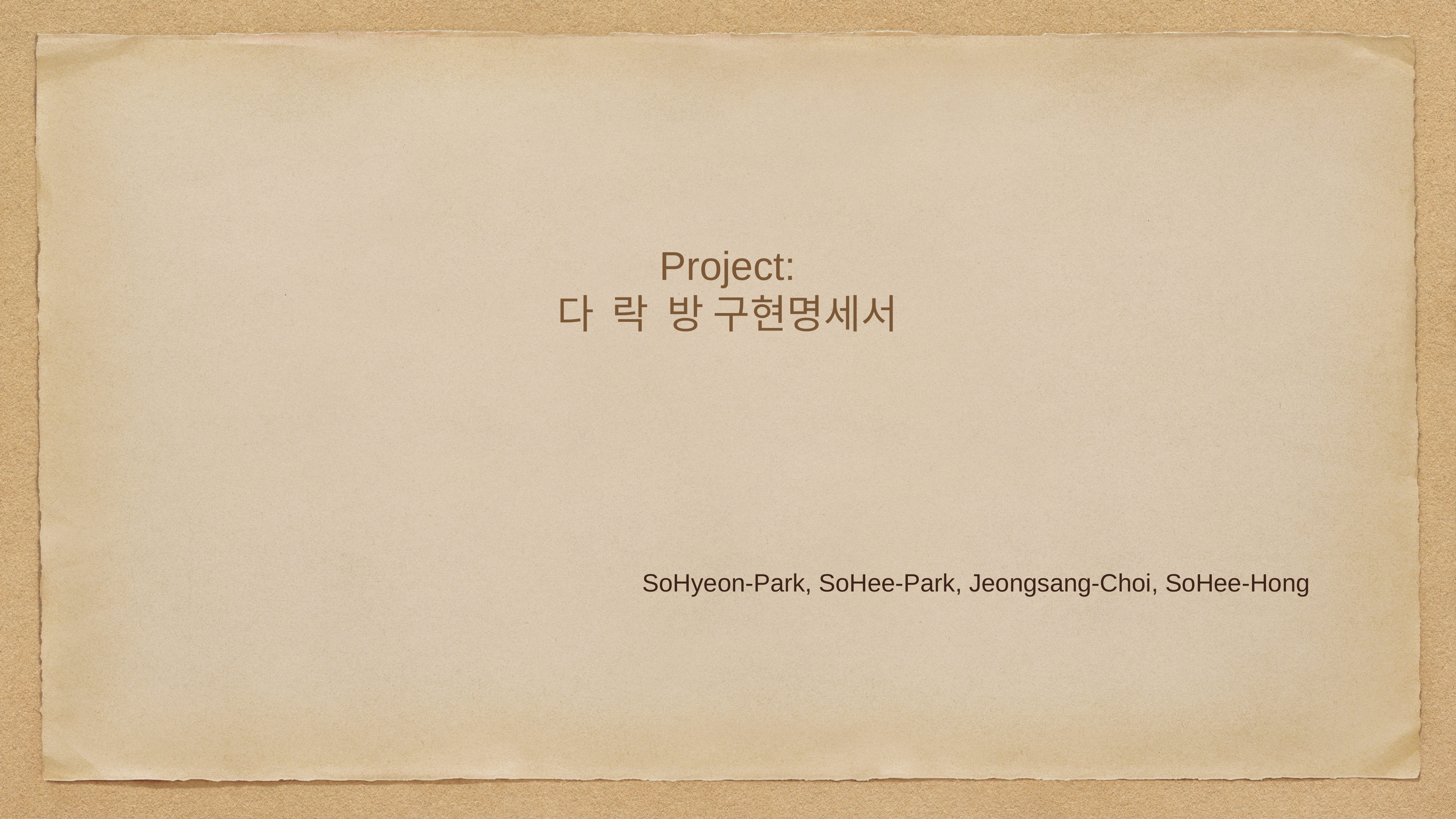

# Project: 다  락  방 구현명세서
SoHyeon-Park, SoHee-Park, Jeongsang-Choi, SoHee-Hong